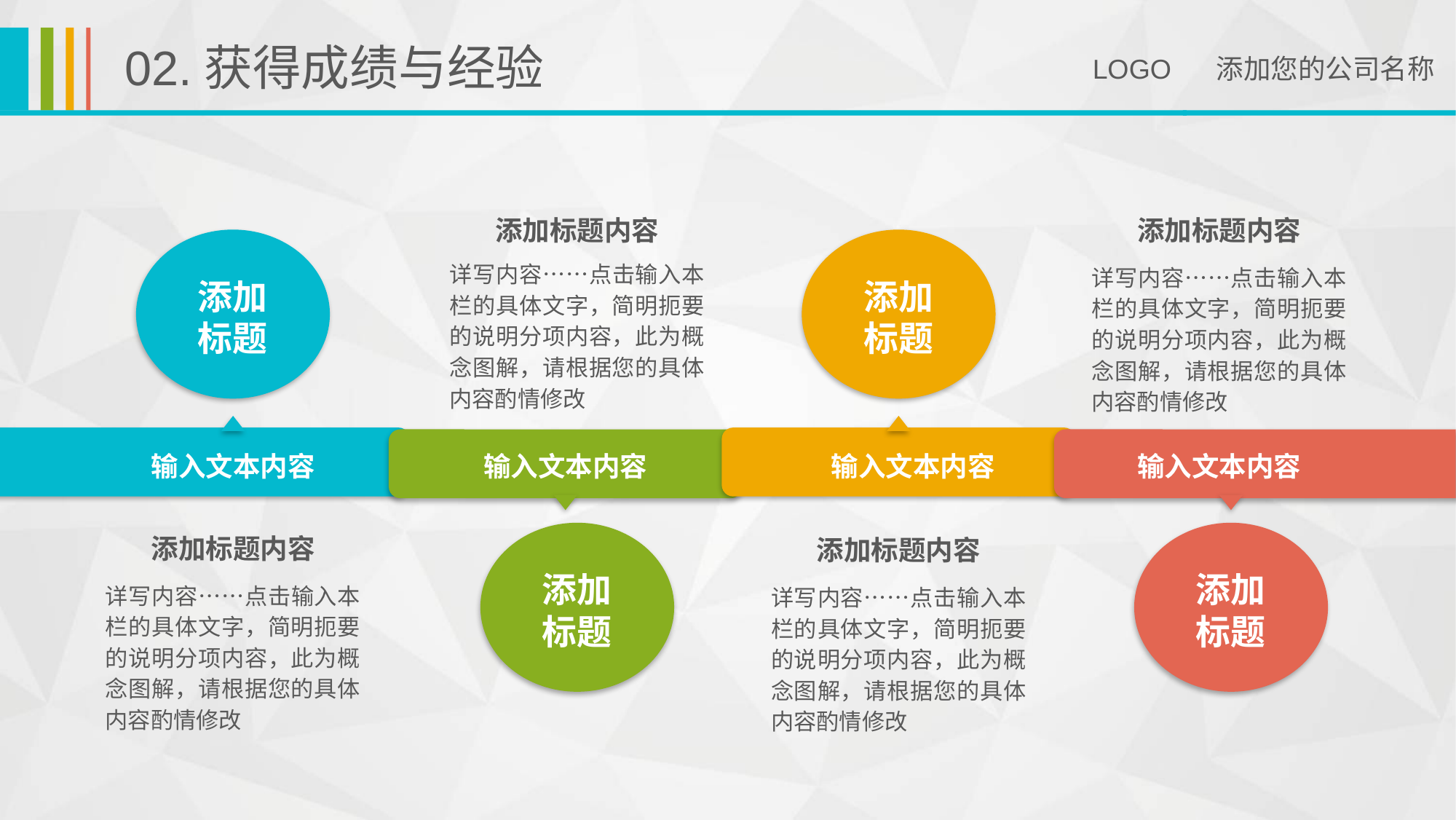

02.获得成绩与经验
LOGO     添加您的公司名称

添加标题内容
添加标题内容

详写内容……点击输入本栏的具体文字，简明扼要的说明分项内容，此为概念图解，请根据您的具体内容酌情修改
详写内容……点击输入本栏的具体文字，简明扼要的说明分项内容，此为概念图解，请根据您的具体内容酌情修改
添加标题
添加标题

输入文本内容
输入文本内容
输入文本内容
输入文本内容

添加标题内容
添加标题内容
添加标题
添加标题
详写内容……点击输入本栏的具体文字，简明扼要的说明分项内容，此为概念图解，请根据您的具体内容酌情修改
详写内容……点击输入本栏的具体文字，简明扼要的说明分项内容，此为概念图解，请根据您的具体内容酌情修改